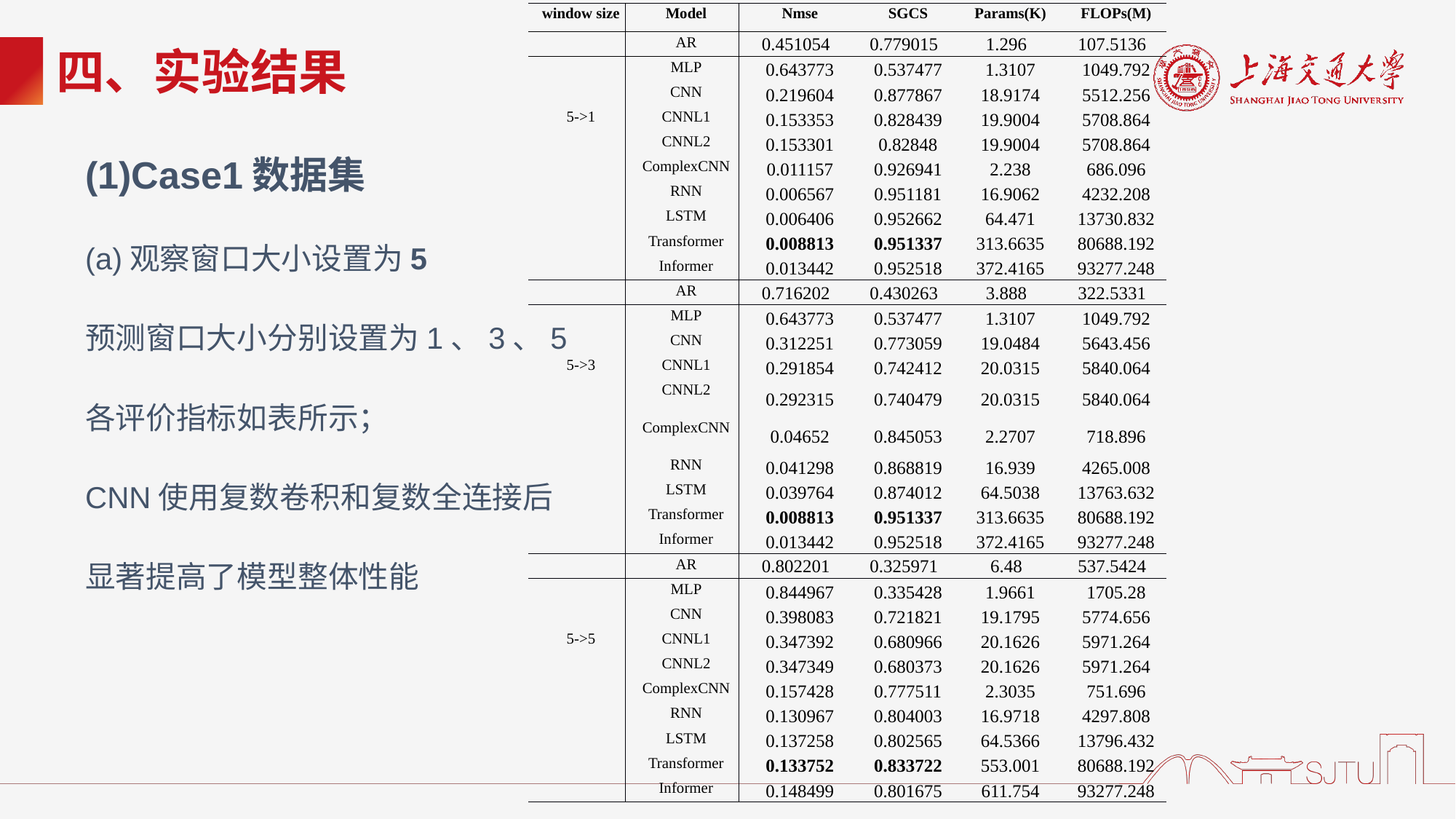

| window size | Model | Nmse | SGCS | Params(K) | FLOPs(M) |
| --- | --- | --- | --- | --- | --- |
|  | AR | 0.451054 | 0.779015 | 1.296 | 107.5136 |
|  | MLP | 0.643773 | 0.537477 | 1.3107 | 1049.792 |
|  | CNN | 0.219604 | 0.877867 | 18.9174 | 5512.256 |
| 5->1 | CNNL1 | 0.153353 | 0.828439 | 19.9004 | 5708.864 |
|  | CNNL2 | 0.153301 | 0.82848 | 19.9004 | 5708.864 |
|  | ComplexCNN | 0.011157 | 0.926941 | 2.238 | 686.096 |
|  | RNN | 0.006567 | 0.951181 | 16.9062 | 4232.208 |
|  | LSTM | 0.006406 | 0.952662 | 64.471 | 13730.832 |
|  | Transformer | 0.008813 | 0.951337 | 313.6635 | 80688.192 |
|  | Informer | 0.013442 | 0.952518 | 372.4165 | 93277.248 |
|  | AR | 0.716202 | 0.430263 | 3.888 | 322.5331 |
|  | MLP | 0.643773 | 0.537477 | 1.3107 | 1049.792 |
|  | CNN | 0.312251 | 0.773059 | 19.0484 | 5643.456 |
| 5->3 | CNNL1 | 0.291854 | 0.742412 | 20.0315 | 5840.064 |
|  | CNNL2 | 0.292315 | 0.740479 | 20.0315 | 5840.064 |
|  | ComplexCNN | 0.04652 | 0.845053 | 2.2707 | 718.896 |
|  | RNN | 0.041298 | 0.868819 | 16.939 | 4265.008 |
|  | LSTM | 0.039764 | 0.874012 | 64.5038 | 13763.632 |
|  | Transformer | 0.008813 | 0.951337 | 313.6635 | 80688.192 |
|  | Informer | 0.013442 | 0.952518 | 372.4165 | 93277.248 |
|  | AR | 0.802201 | 0.325971 | 6.48 | 537.5424 |
|  | MLP | 0.844967 | 0.335428 | 1.9661 | 1705.28 |
|  | CNN | 0.398083 | 0.721821 | 19.1795 | 5774.656 |
| 5->5 | CNNL1 | 0.347392 | 0.680966 | 20.1626 | 5971.264 |
|  | CNNL2 | 0.347349 | 0.680373 | 20.1626 | 5971.264 |
|  | ComplexCNN | 0.157428 | 0.777511 | 2.3035 | 751.696 |
|  | RNN | 0.130967 | 0.804003 | 16.9718 | 4297.808 |
|  | LSTM | 0.137258 | 0.802565 | 64.5366 | 13796.432 |
|  | Transformer | 0.133752 | 0.833722 | 553.001 | 80688.192 |
|  | Informer | 0.148499 | 0.801675 | 611.754 | 93277.248 |
# 四、实验结果
(1)Case1数据集
(a)观察窗口大小设置为5
预测窗口大小分别设置为1、3、5
各评价指标如表所示；
CNN使用复数卷积和复数全连接后
显著提高了模型整体性能